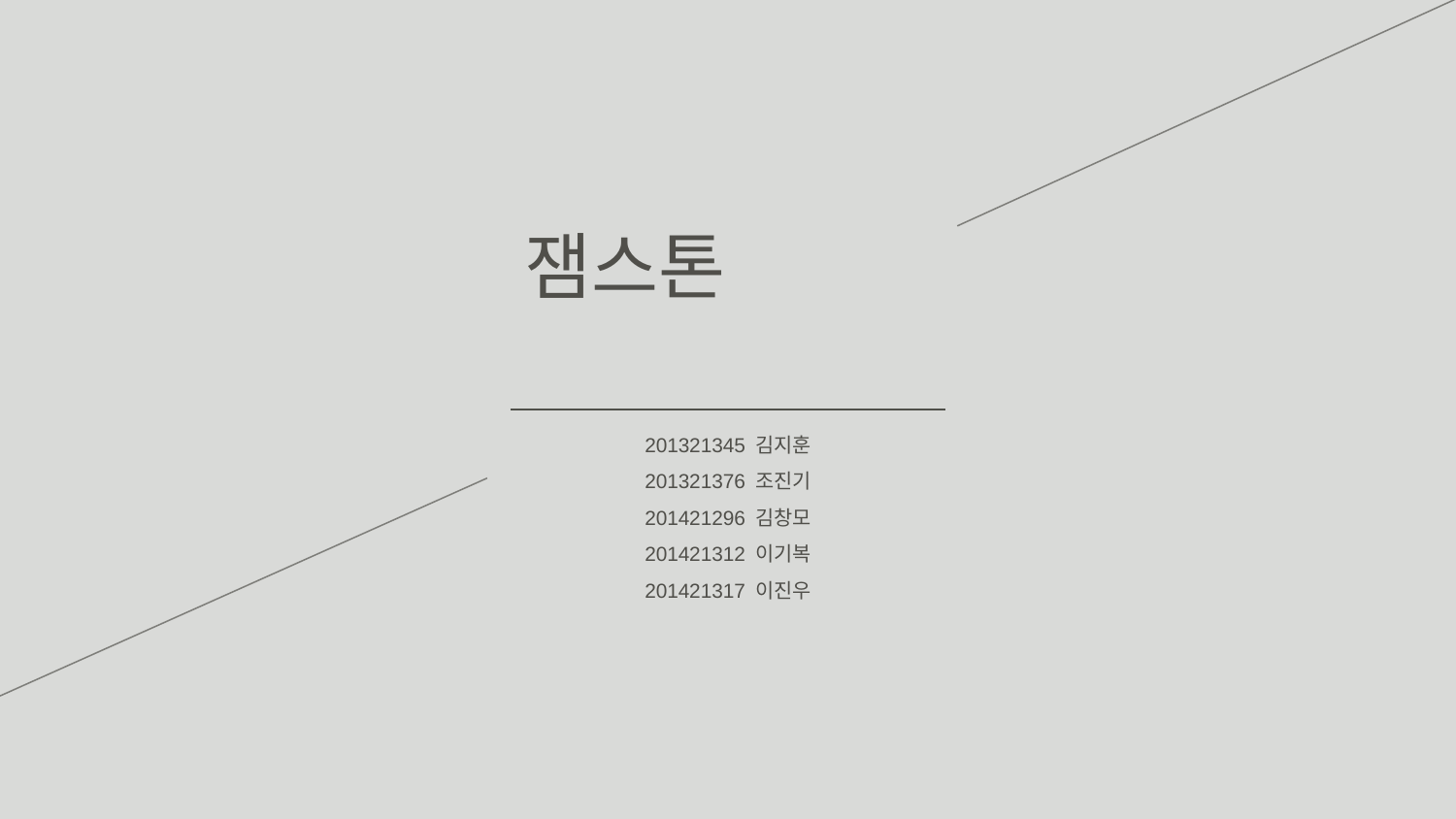

잼스톤
201321345 김지훈
201321376 조진기
201421296 김창모
201421312 이기복
201421317 이진우